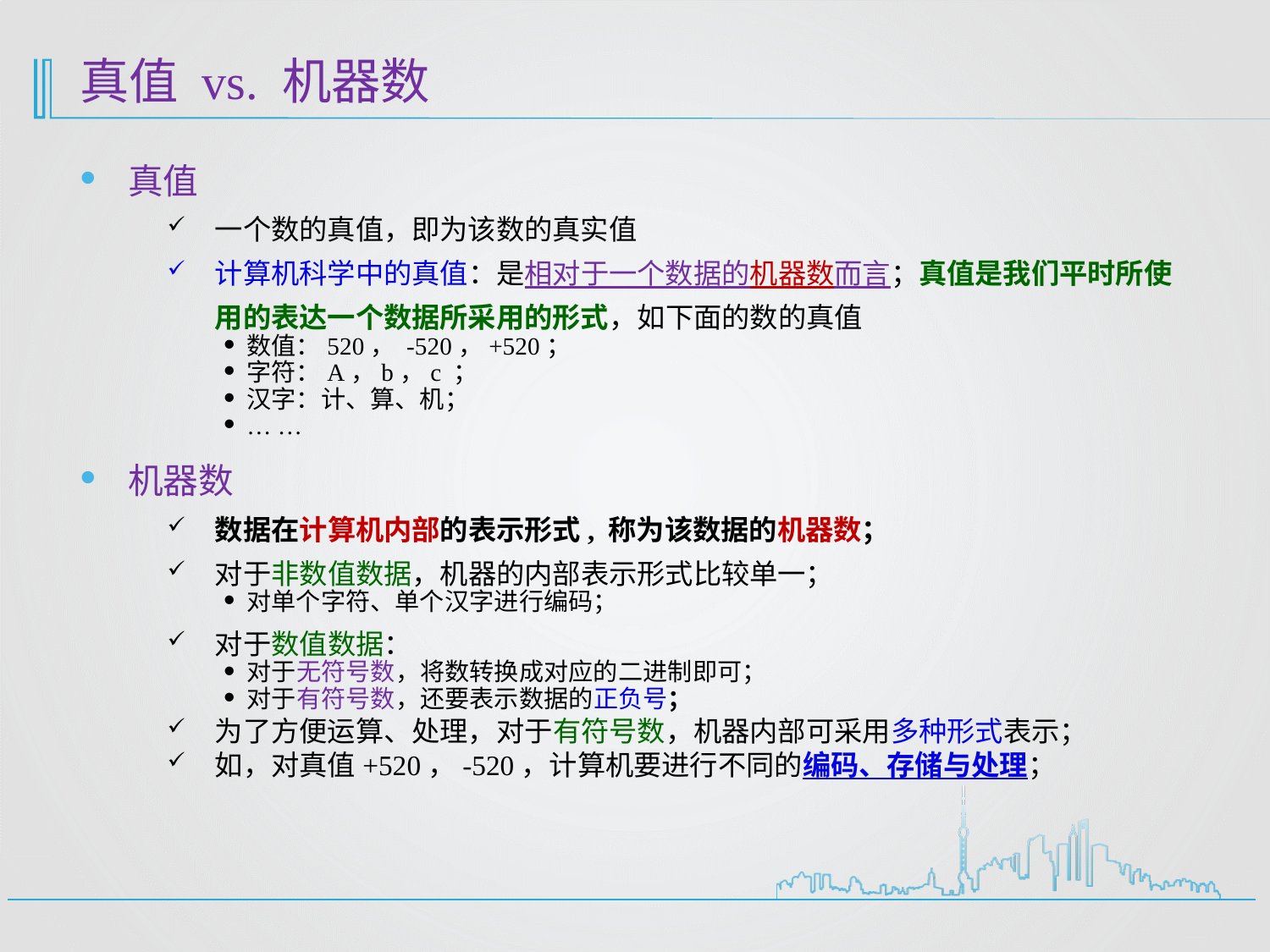

# 真值 vs. 机器数
真值
一个数的真值，即为该数的真实值
计算机科学中的真值：是相对于一个数据的机器数而言；真值是我们平时所使用的表达一个数据所采用的形式，如下面的数的真值
数值：520， -520，+520；
字符：A，b，c ；
汉字：计、算、机；
… …
机器数
数据在计算机内部的表示形式, 称为该数据的机器数；
对于非数值数据，机器的内部表示形式比较单一；
对单个字符、单个汉字进行编码；
对于数值数据：
对于无符号数，将数转换成对应的二进制即可；
对于有符号数，还要表示数据的正负号；
为了方便运算、处理，对于有符号数，机器内部可采用多种形式表示；
如，对真值+520，-520，计算机要进行不同的编码、存储与处理；